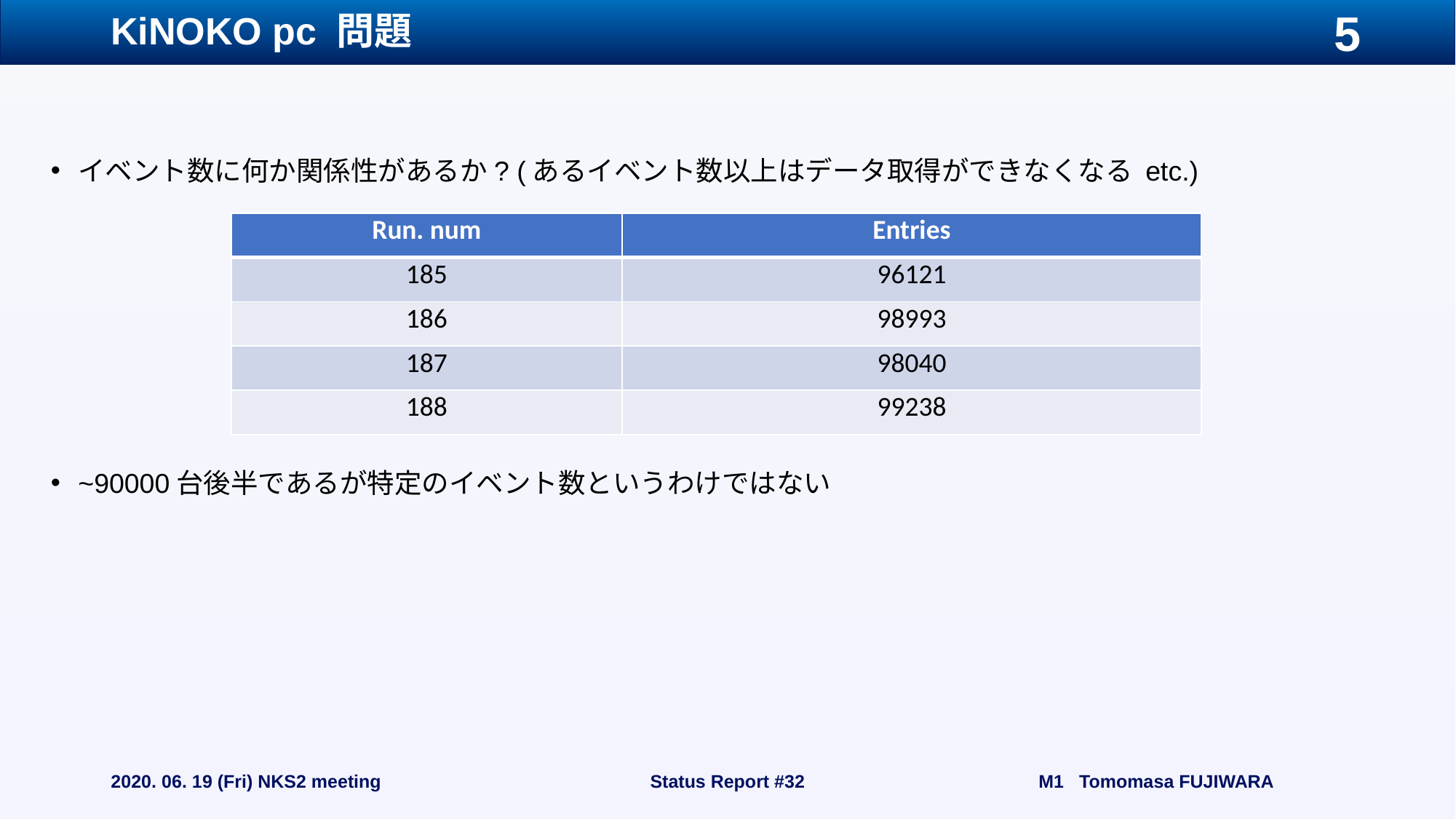

# KiNOKO pc 問題
イベント数に何か関係性があるか? (あるイベント数以上はデータ取得ができなくなる etc.)

~90000台後半であるが特定のイベント数というわけではない
| Run. num | Entries |
| --- | --- |
| 185 | 96121 |
| 186 | 98993 |
| 187 | 98040 |
| 188 | 99238 |
2020. 06. 19 (Fri) NKS2 meeting
Status Report #32